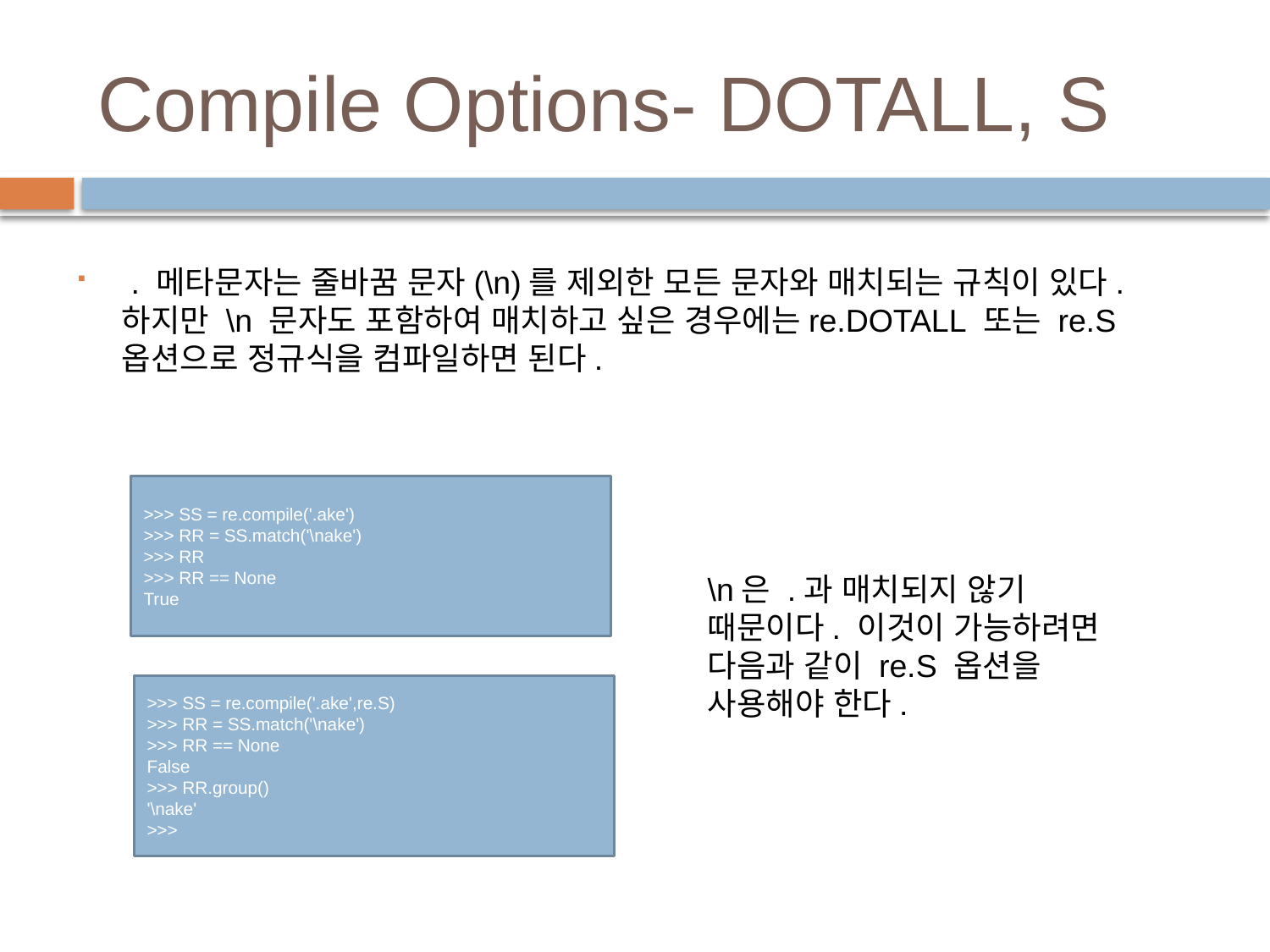

# Compile Options- DOTALL, S
 . 메타문자는 줄바꿈 문자(\n)를 제외한 모든 문자와 매치되는 규칙이 있다. 하지만 \n 문자도 포함하여 매치하고 싶은 경우에는re.DOTALL 또는 re.S 옵션으로 정규식을 컴파일하면 된다.
>>> SS = re.compile('.ake')
>>> RR = SS.match('\nake')
>>> RR
>>> RR == None
True
\n은 .과 매치되지 않기 때문이다. 이것이 가능하려면 다음과 같이 re.S 옵션을 사용해야 한다.
>>> SS = re.compile('.ake',re.S)
>>> RR = SS.match('\nake')
>>> RR == None
False
>>> RR.group()
'\nake'
>>>